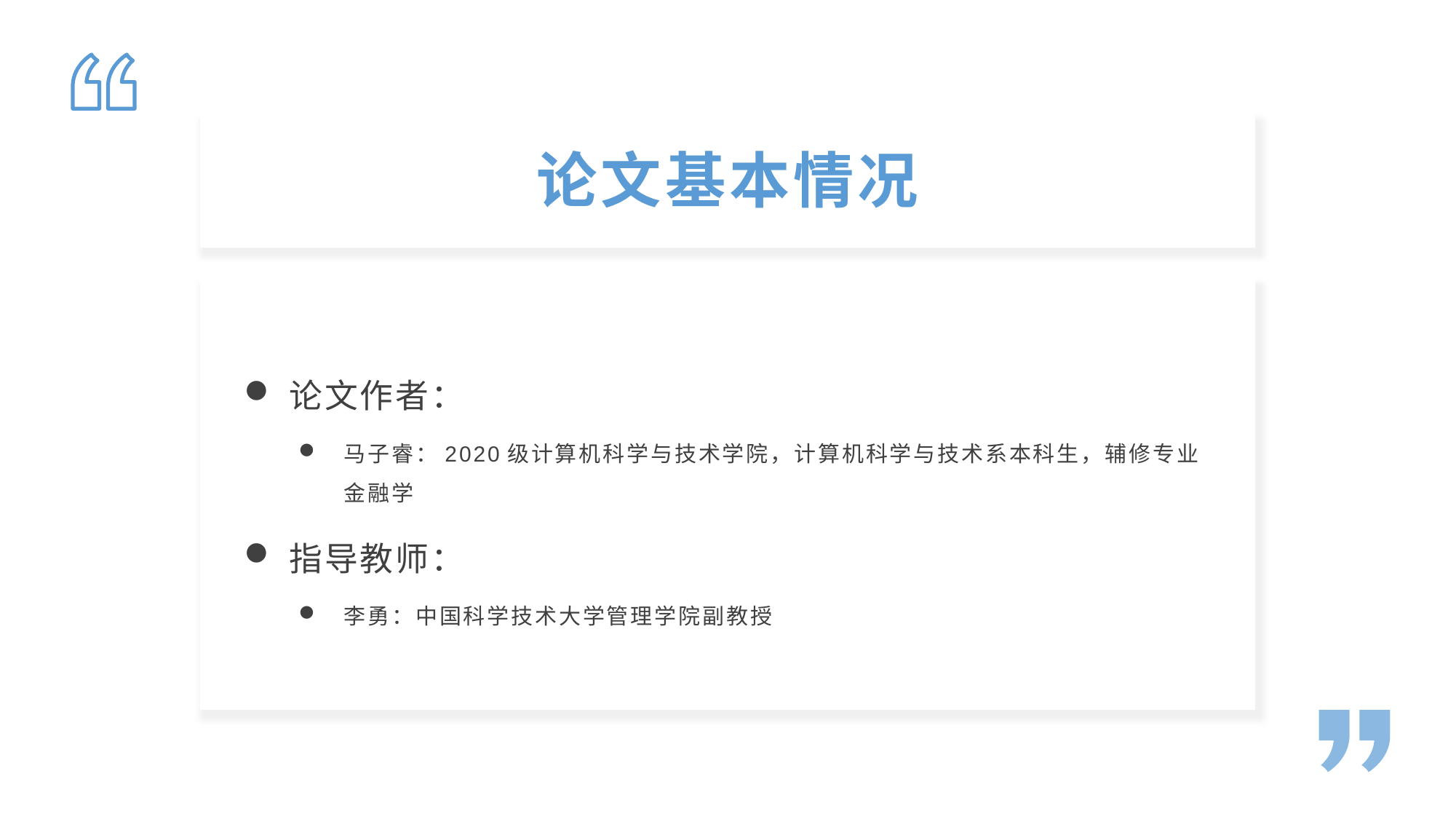

论文基本情况

论文作者：
马子睿：2020级计算机科学与技术学院，计算机科学与技术系本科生，辅修专业金融学
指导教师：
李勇：中国科学技术大学管理学院副教授

2